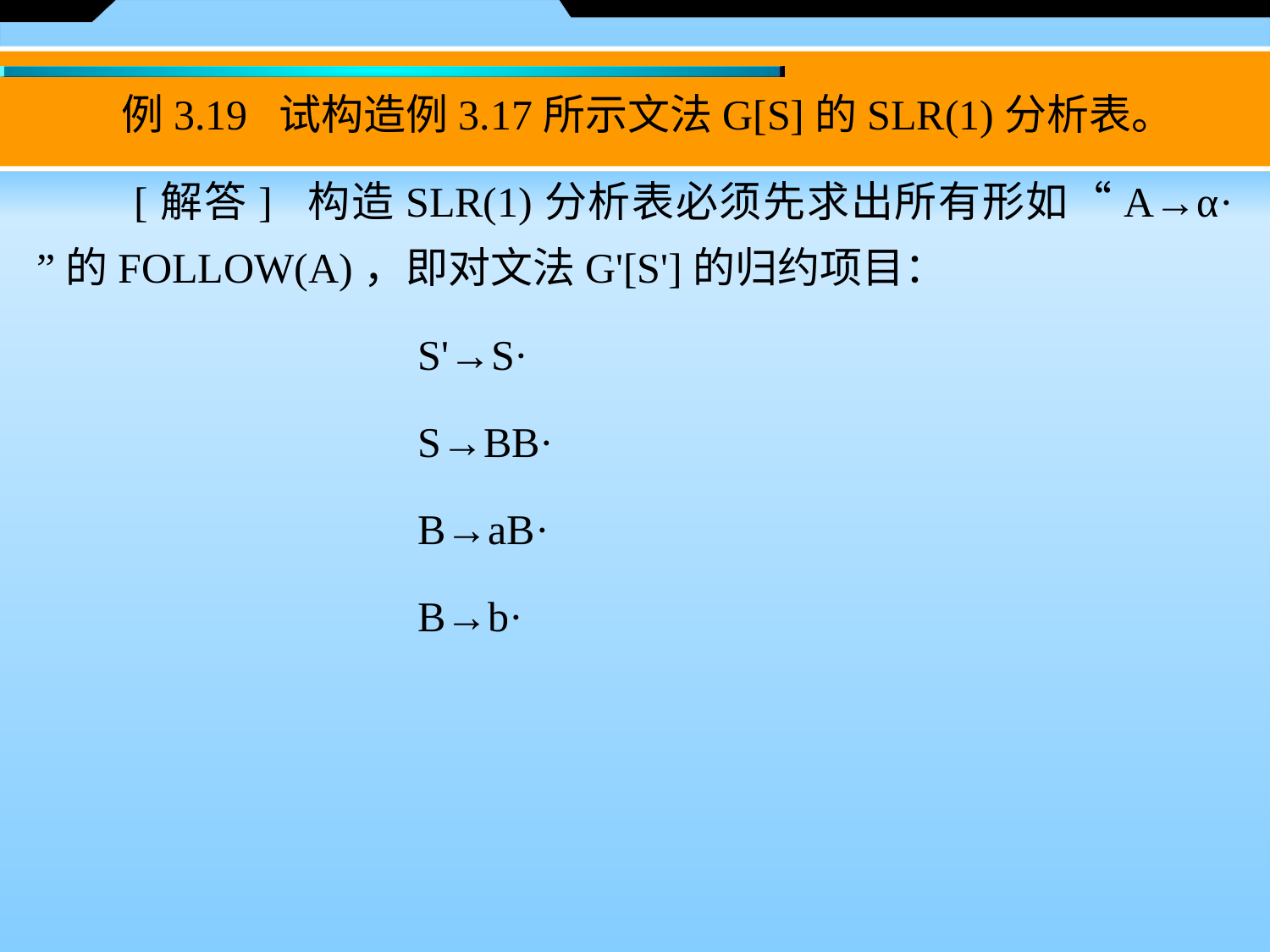

例3.19  试构造例3.17所示文法G[S]的SLR(1)分析表。
　　[解答]  构造SLR(1)分析表必须先求出所有形如“A→α· ”的FOLLOW(A)，即对文法G'[S']的归约项目：
                           　	S'→S·
                               	S→BB·
                               	B→aB·
                               	B→b·